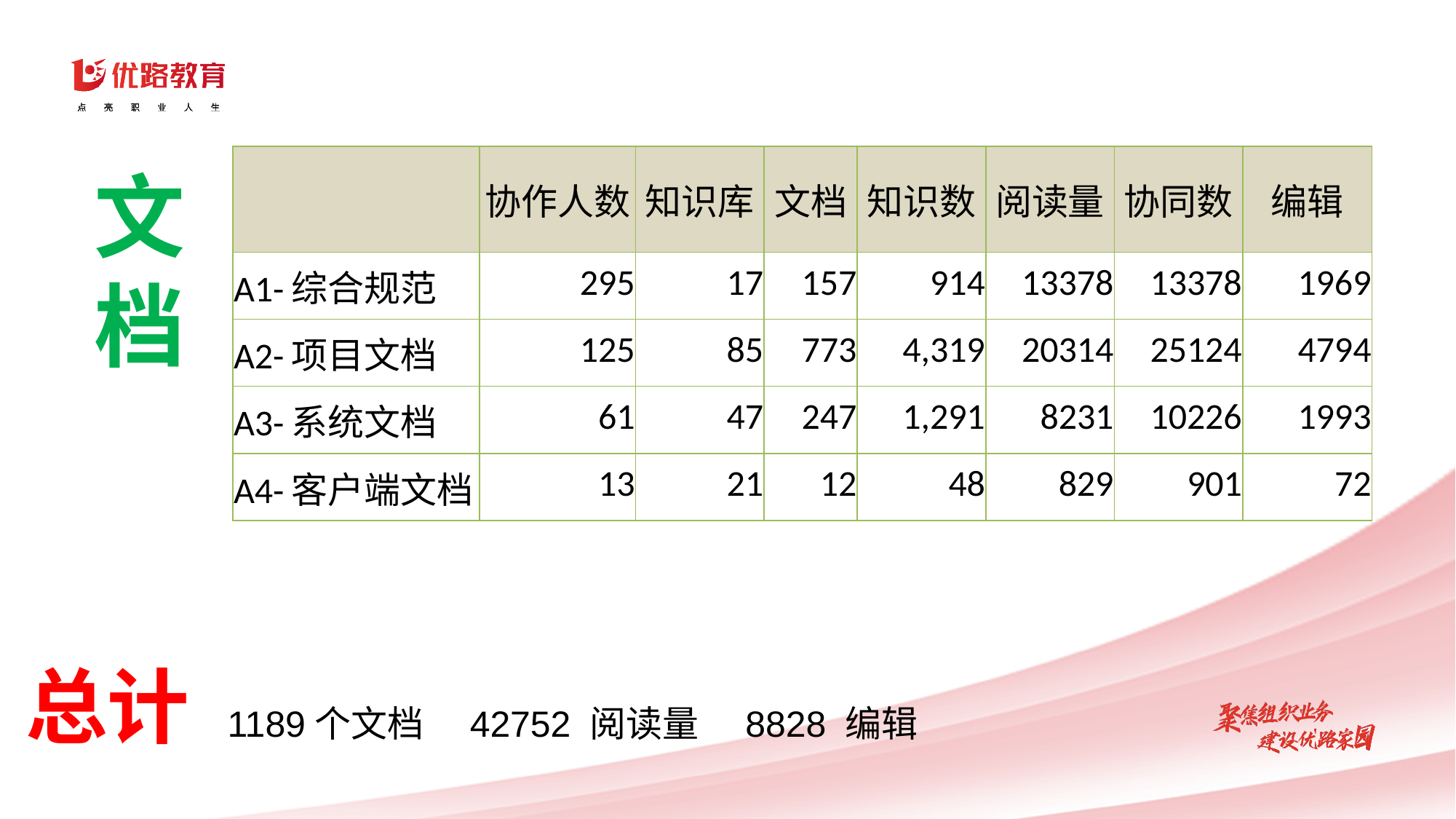

|  | 协作人数 | 知识库 | 文档 | 知识数 | 阅读量 | 协同数 | 编辑 |
| --- | --- | --- | --- | --- | --- | --- | --- |
| A1-综合规范 | 295 | 17 | 157 | 914 | 13378 | 13378 | 1969 |
| A2-项目文档 | 125 | 85 | 773 | 4,319 | 20314 | 25124 | 4794 |
| A3-系统文档 | 61 | 47 | 247 | 1,291 | 8231 | 10226 | 1993 |
| A4-客户端文档 | 13 | 21 | 12 | 48 | 829 | 901 | 72 |
文档
总计 1189个文档 42752 阅读量 8828 编辑